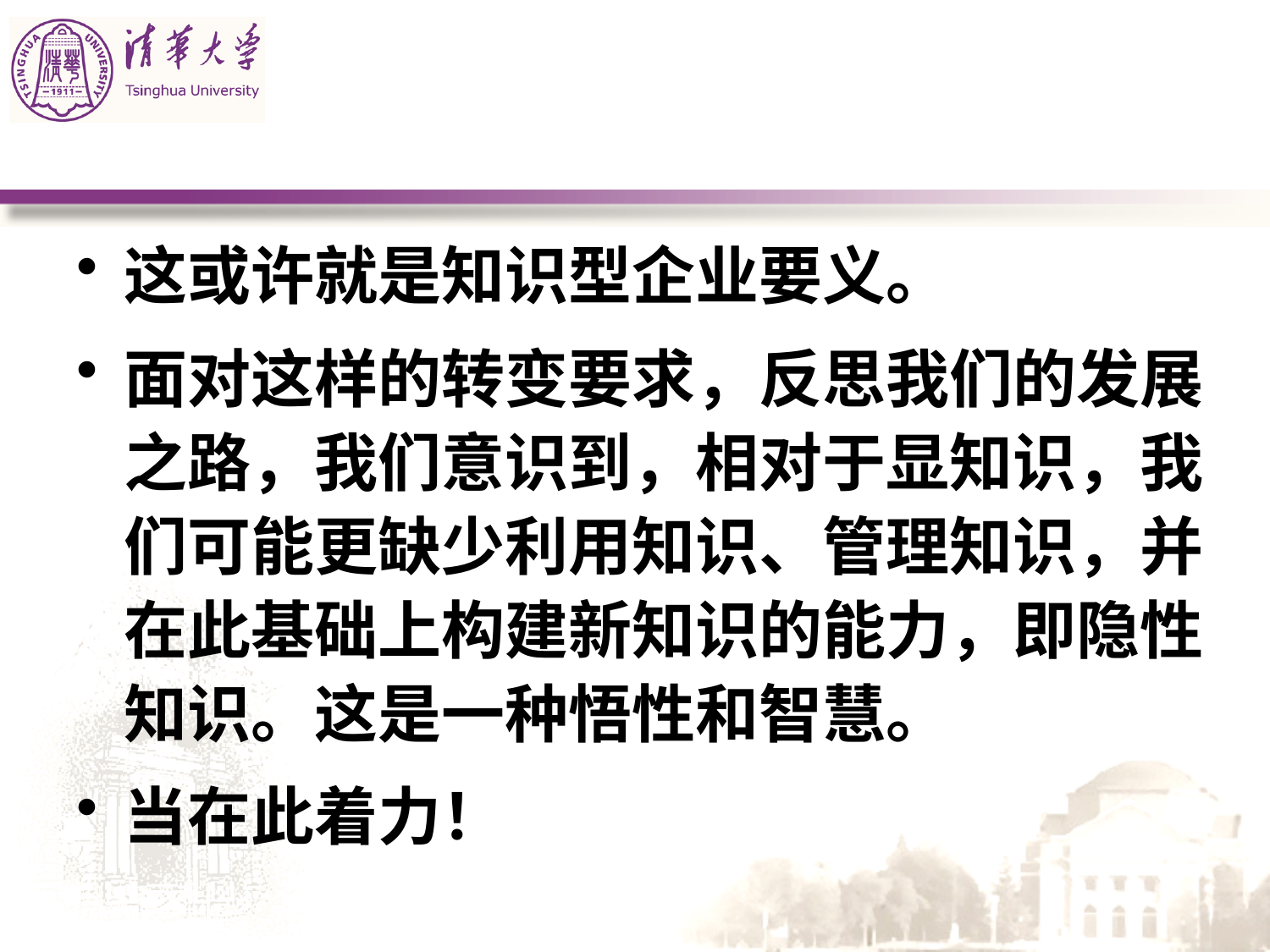

#
这或许就是知识型企业要义。
面对这样的转变要求，反思我们的发展之路，我们意识到，相对于显知识，我们可能更缺少利用知识、管理知识，并在此基础上构建新知识的能力，即隐性知识。这是一种悟性和智慧。
当在此着力！